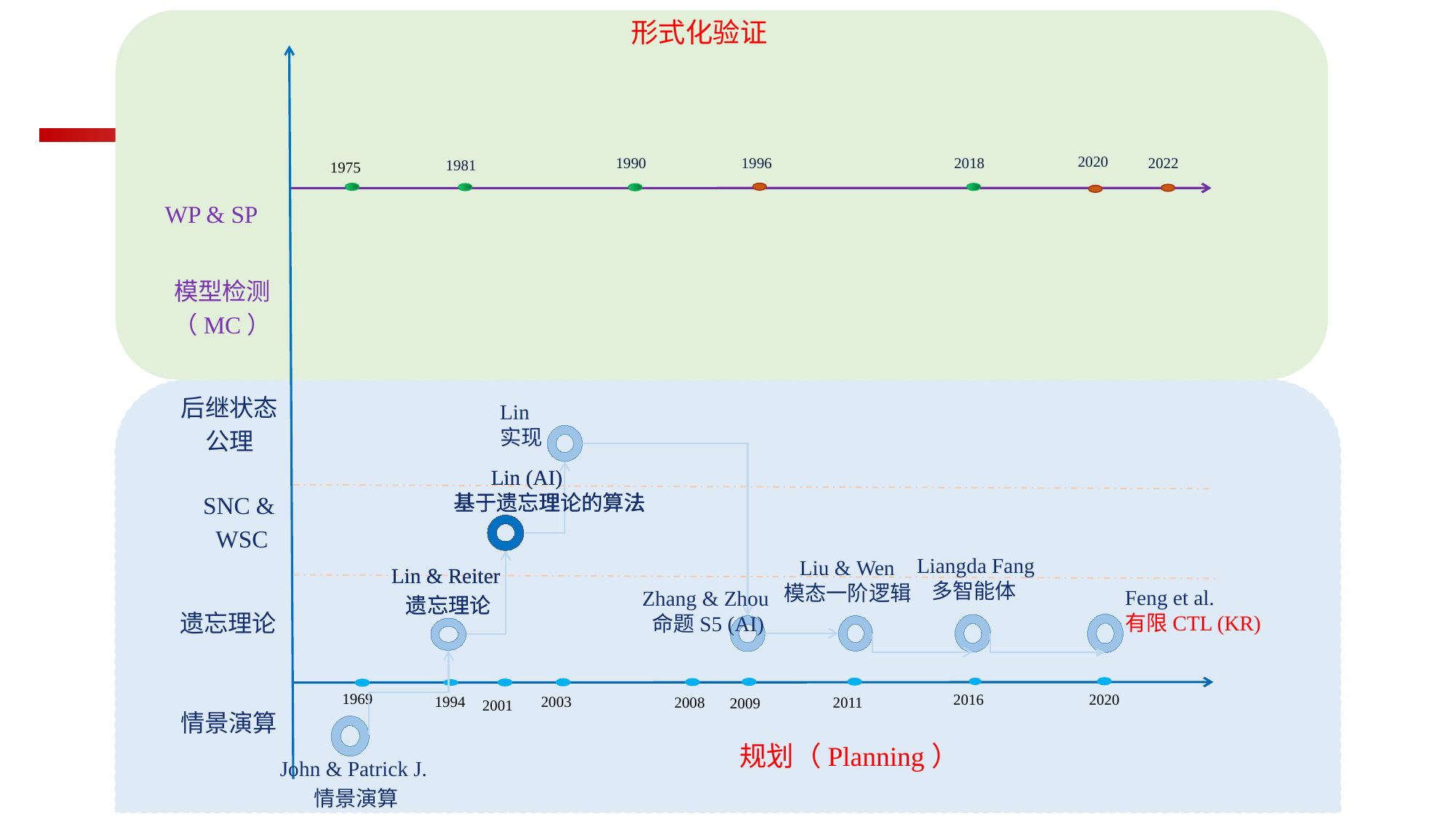

形式化验证

2020
1996
2022
1990
2018
1981
1975

WP & SP
模型检测
（MC）

后继状态
公理
Lin
实现

       Lin (AI)
基于遗忘理论的算法
       Lin (AI)
基于遗忘理论的算法
SNC &
WSC

Liangda Fang
  多智能体
   Liu & Wen
模态一阶逻辑
Lin & Reiter
  遗忘理论
Lin & Reiter
  遗忘理论
Feng et al.
有限CTL (KR)
Zhang & Zhou
 命题S5 (AI)
遗忘理论

1969
2020
2016
1994
2003
2011
2008
2009
2001
情景演算

规划（Planning）
John & Patrick J.
情景演算